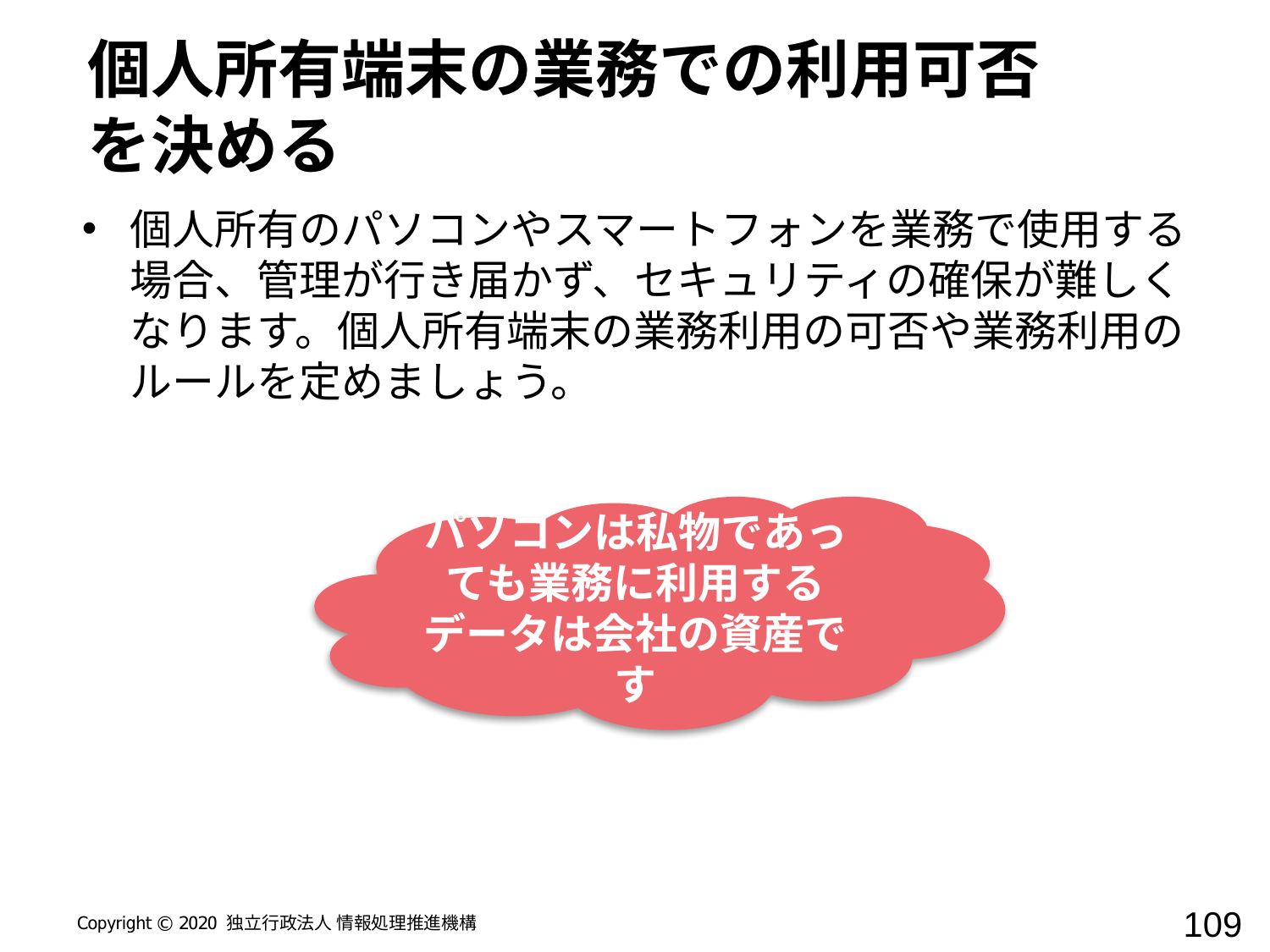

# 個人所有端末の業務での利用可否を決める
個人所有のパソコンやスマートフォンを業務で使用する場合、管理が行き届かず、セキュリティの確保が難しくなります。個人所有端末の業務利用の可否や業務利用のルールを定めましょう。
パソコンは私物であっても業務に利用するデータは会社の資産です